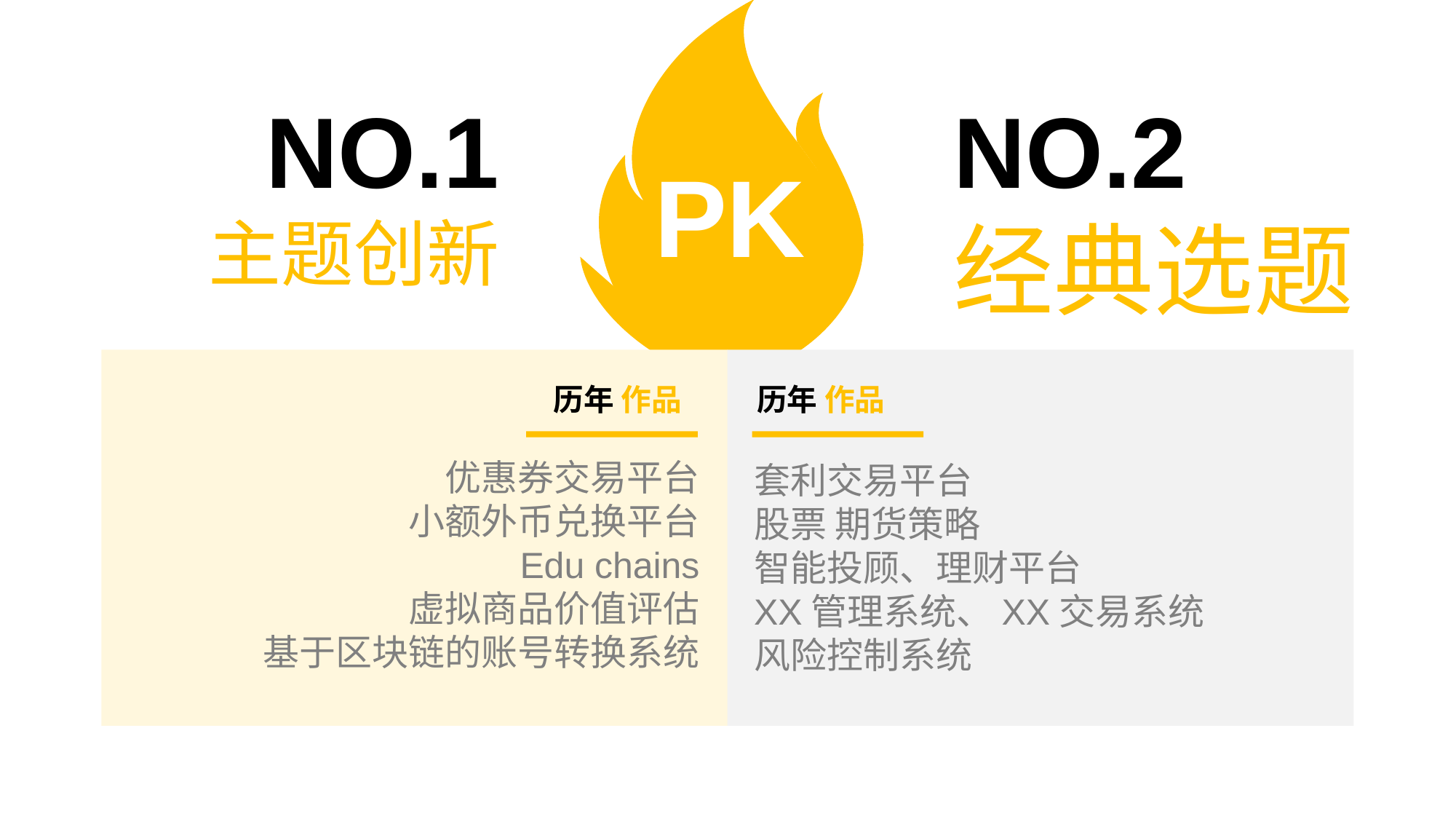

NO.1
主题创新
NO.2
经典选题
PK

历年 作品
历年 作品

优惠券交易平台
小额外币兑换平台
Edu chains
虚拟商品价值评估
基于区块链的账号转换系统

套利交易平台
股票 期货策略
智能投顾、理财平台
XX管理系统、XX交易系统
风险控制系统